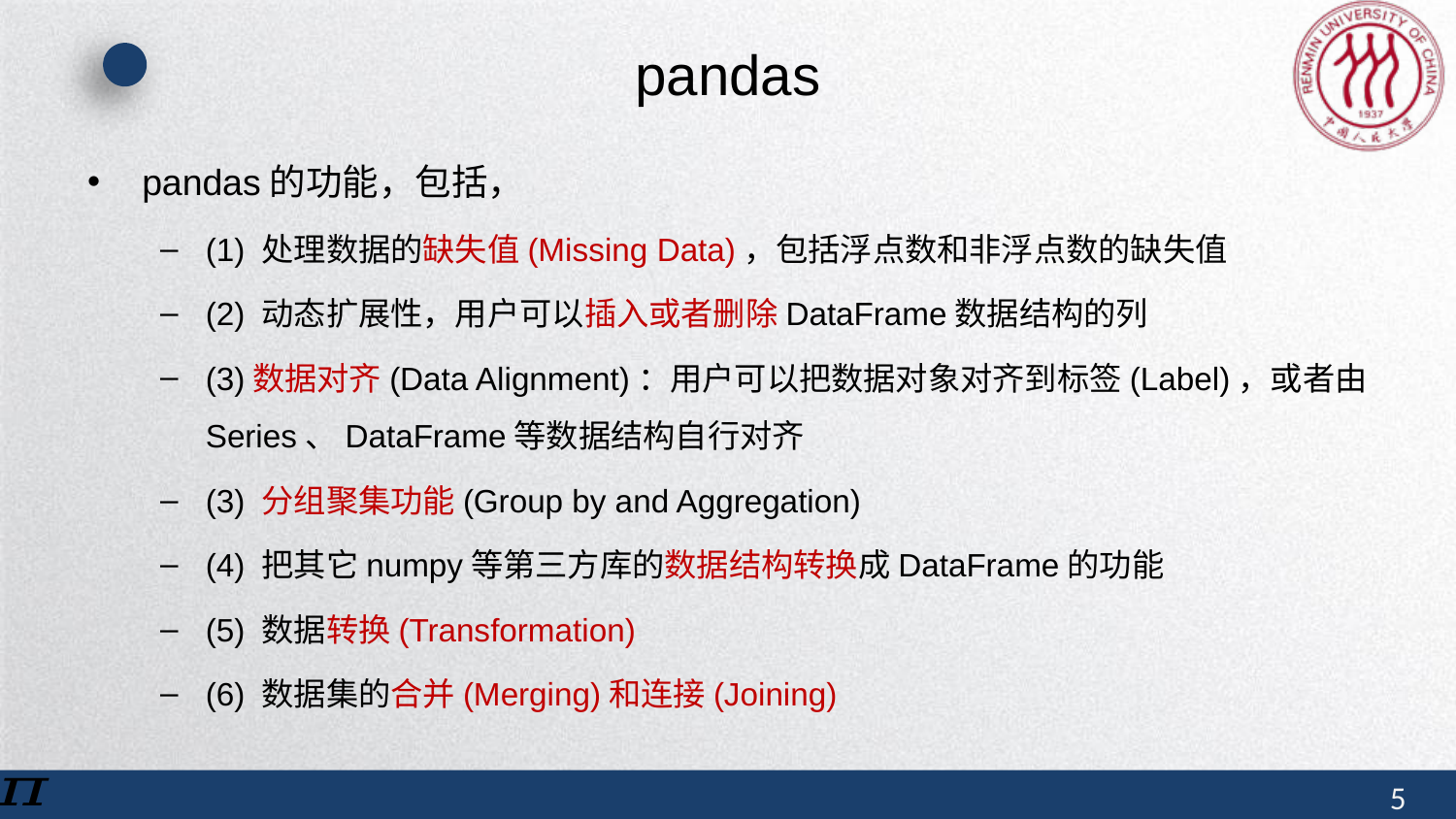

# pandas
pandas的功能，包括，
(1) 处理数据的缺失值(Missing Data)，包括浮点数和非浮点数的缺失值
(2) 动态扩展性，用户可以插入或者删除DataFrame数据结构的列
(3)数据对齐(Data Alignment)：用户可以把数据对象对齐到标签(Label)，或者由Series、DataFrame等数据结构自行对齐
(3) 分组聚集功能(Group by and Aggregation)
(4) 把其它numpy等第三方库的数据结构转换成DataFrame的功能
(5) 数据转换(Transformation)
(6) 数据集的合并(Merging)和连接(Joining)